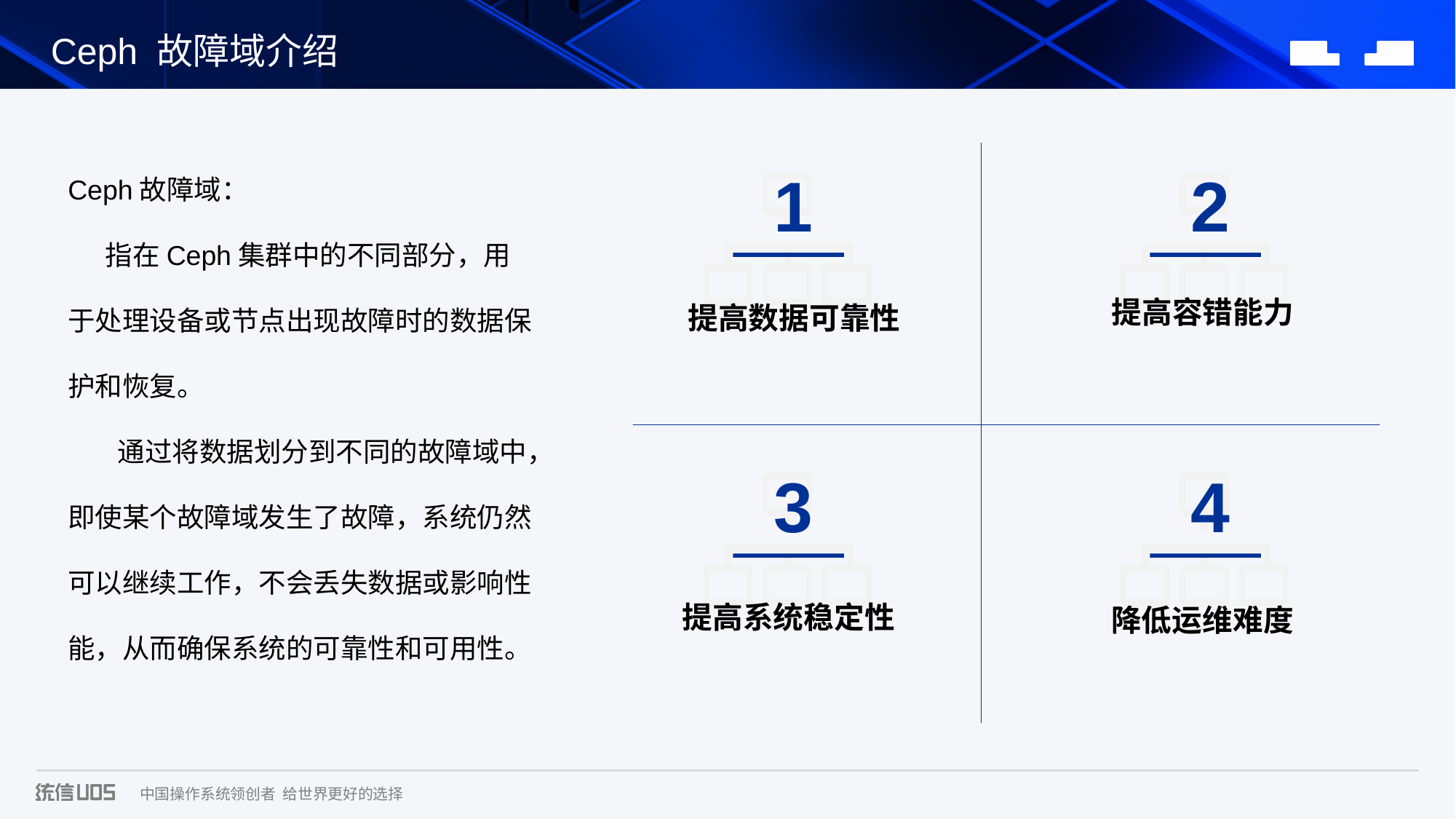

Ceph 故障域介绍
‌Ceph故障域：
     指在Ceph集群中的不同部分，用于处理设备或节点出现故障时的数据保护和恢复。
       通过将数据划分到不同的故障域中，即使某个故障域发生了故障，系统仍然可以继续工作，不会丢失数据或影响性能，从而确保系统的可靠性和可用性。‌
1

提高数据可靠性

2

提高容错能力
3

提高系统稳定性

4

降低运维难度